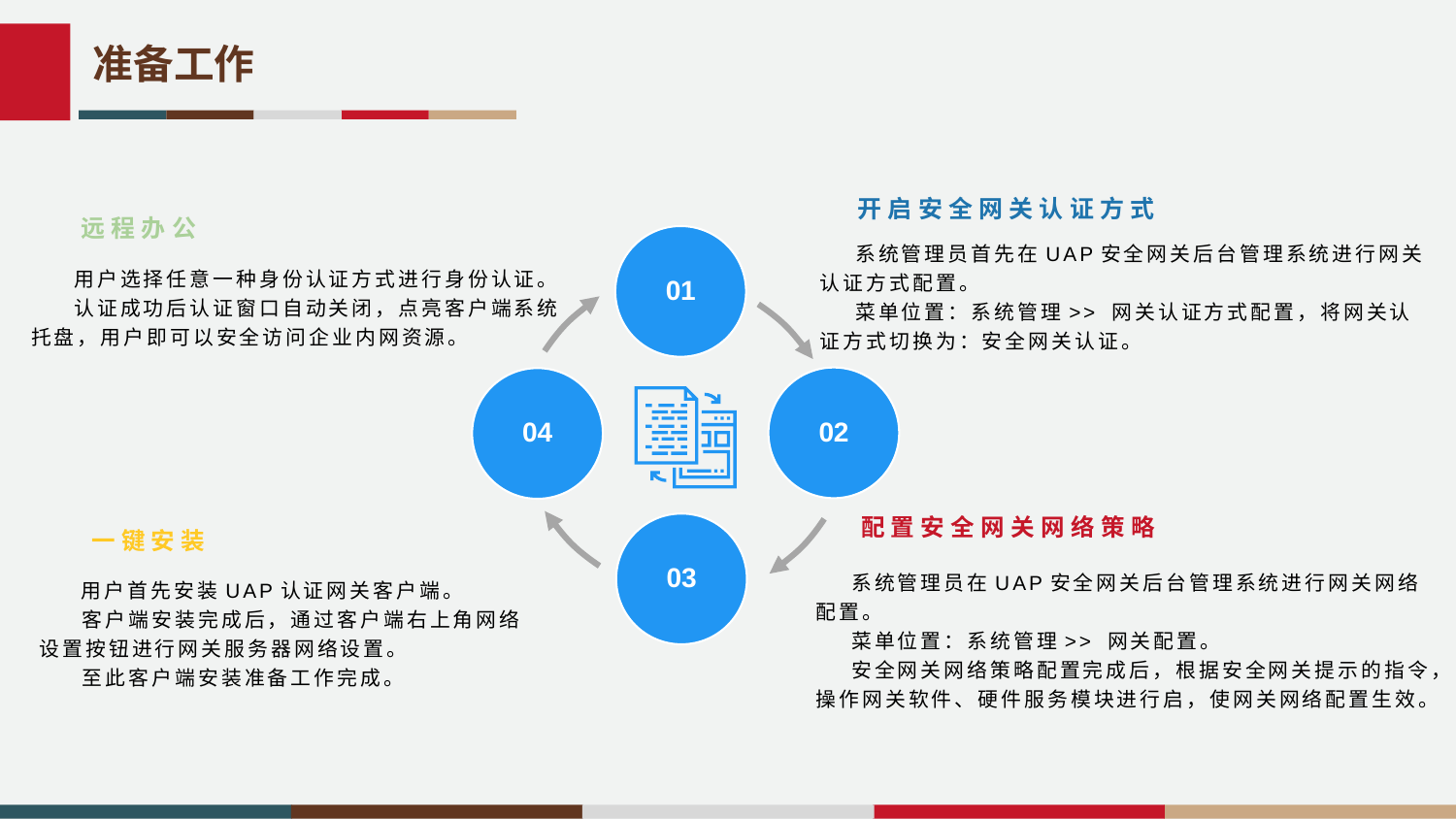

ImpTraceLabele7b36a6a063cb1856104ac76b244a51a@=
准备工作

开启安全网关认证方式
远程办公

01
    系统管理员首先在UAP安全网关后台管理系统进行网关认证方式配置。
    菜单位置：系统管理>> 网关认证方式配置，将网关认证方式切换为：安全网关认证。
     用户选择任意一种身份认证方式进行身份认证。
     认证成功后认证窗口自动关闭，点亮客户端系统托盘，用户即可以安全访问企业内网资源。

02
04

配置安全网关网络策略
03
一键安装

    系统管理员在UAP安全网关后台管理系统进行网关网络配置。
    菜单位置：系统管理>> 网关配置。
    安全网关网络策略配置完成后，根据安全网关提示的指令，操作网关软件、硬件服务模块进行启，使网关网络配置生效。
     用户首先安装UAP认证网关客户端。
     客户端安装完成后，通过客户端右上角网络设置按钮进行网关服务器网络设置。
     至此客户端安装准备工作完成。